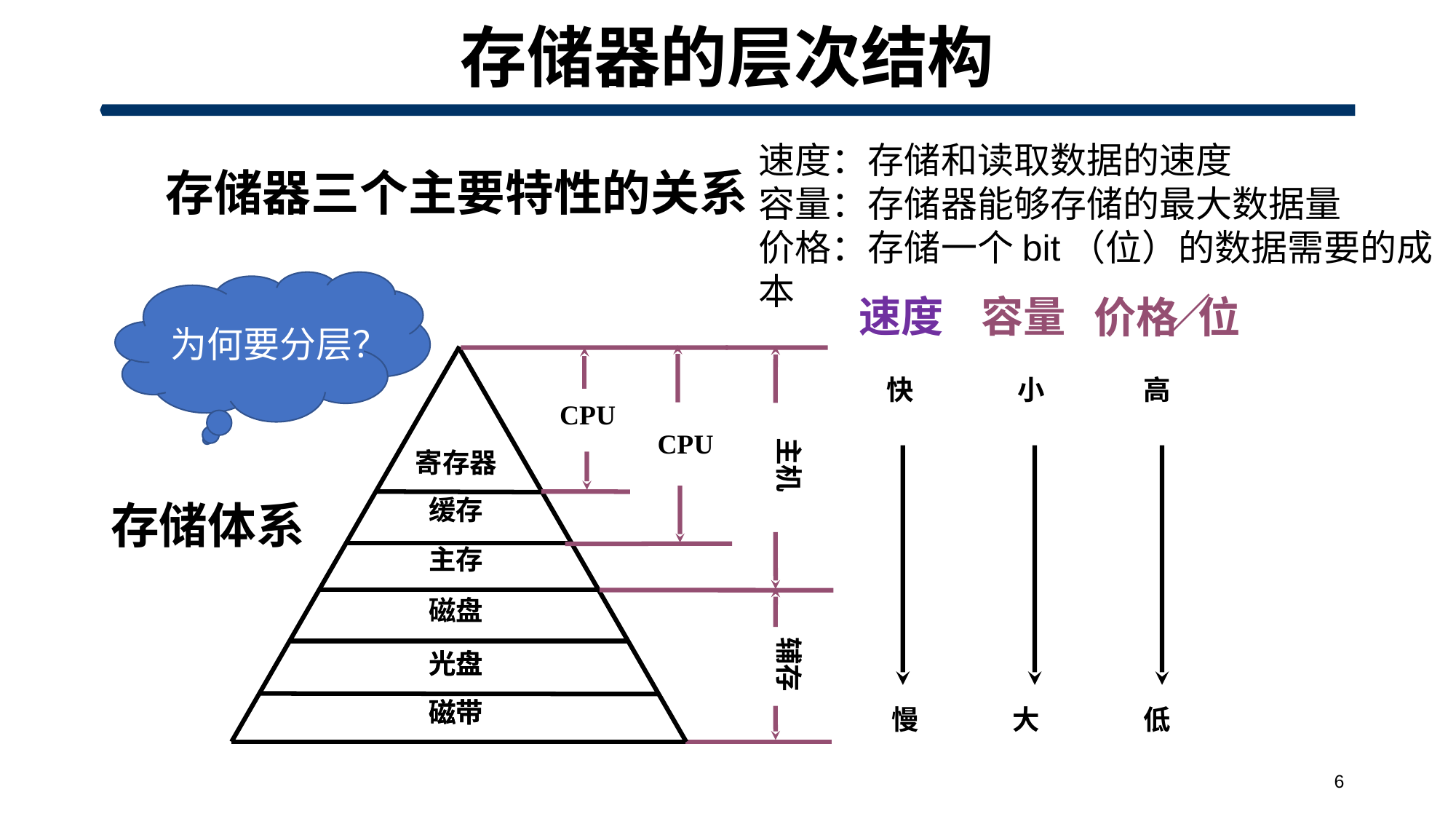

# 存储器的层次结构
存储器三个主要特性的关系

速度：存储和读取数据的速度
容量：存储器能够存储的最大数据量
价格：存储一个bit（位）的数据需要的成本
为何要分层？
／
速度
容量
价格  位

CPU

主机

寄存器
缓存

主存

磁盘

光盘
光盘
磁带
磁带

CPU

快
小
高

慢

大

低
存储体系

辅存

6